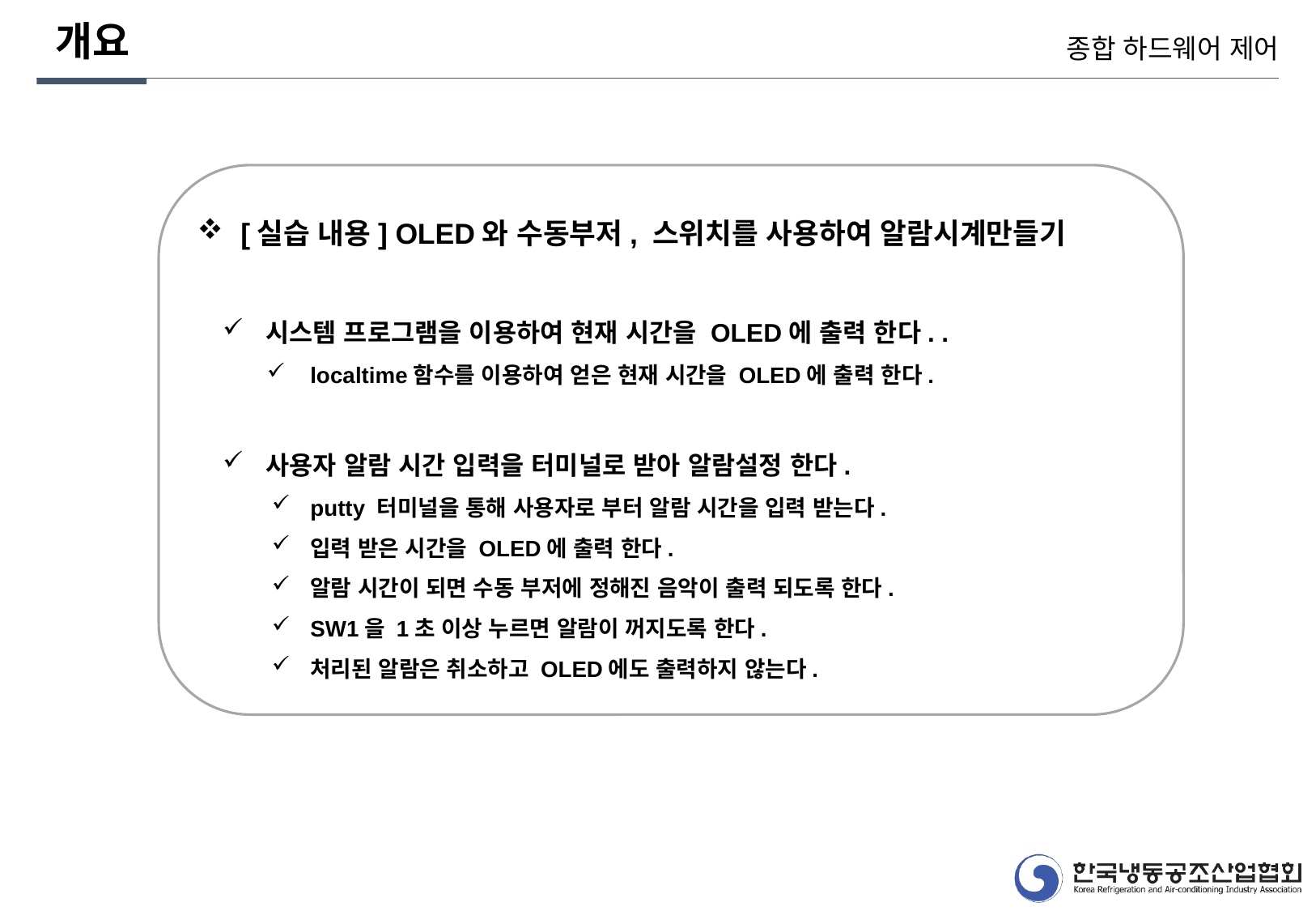

개요

종합 하드웨어 제어

[실습 내용] OLED와 수동부저, 스위치를 사용하여 알람시계만들기

시스템 프로그램을 이용하여 현재 시간을 OLED에 출력 한다. .
localtime함수를 이용하여 얻은 현재 시간을 OLED에 출력 한다.

사용자 알람 시간 입력을 터미널로 받아 알람설정 한다.
putty 터미널을 통해 사용자로 부터 알람 시간을 입력 받는다.
입력 받은 시간을 OLED에 출력 한다.
알람 시간이 되면 수동 부저에 정해진 음악이 출력 되도록 한다.
SW1을 1초 이상 누르면 알람이 꺼지도록 한다.
처리된 알람은 취소하고 OLED에도 출력하지 않는다.